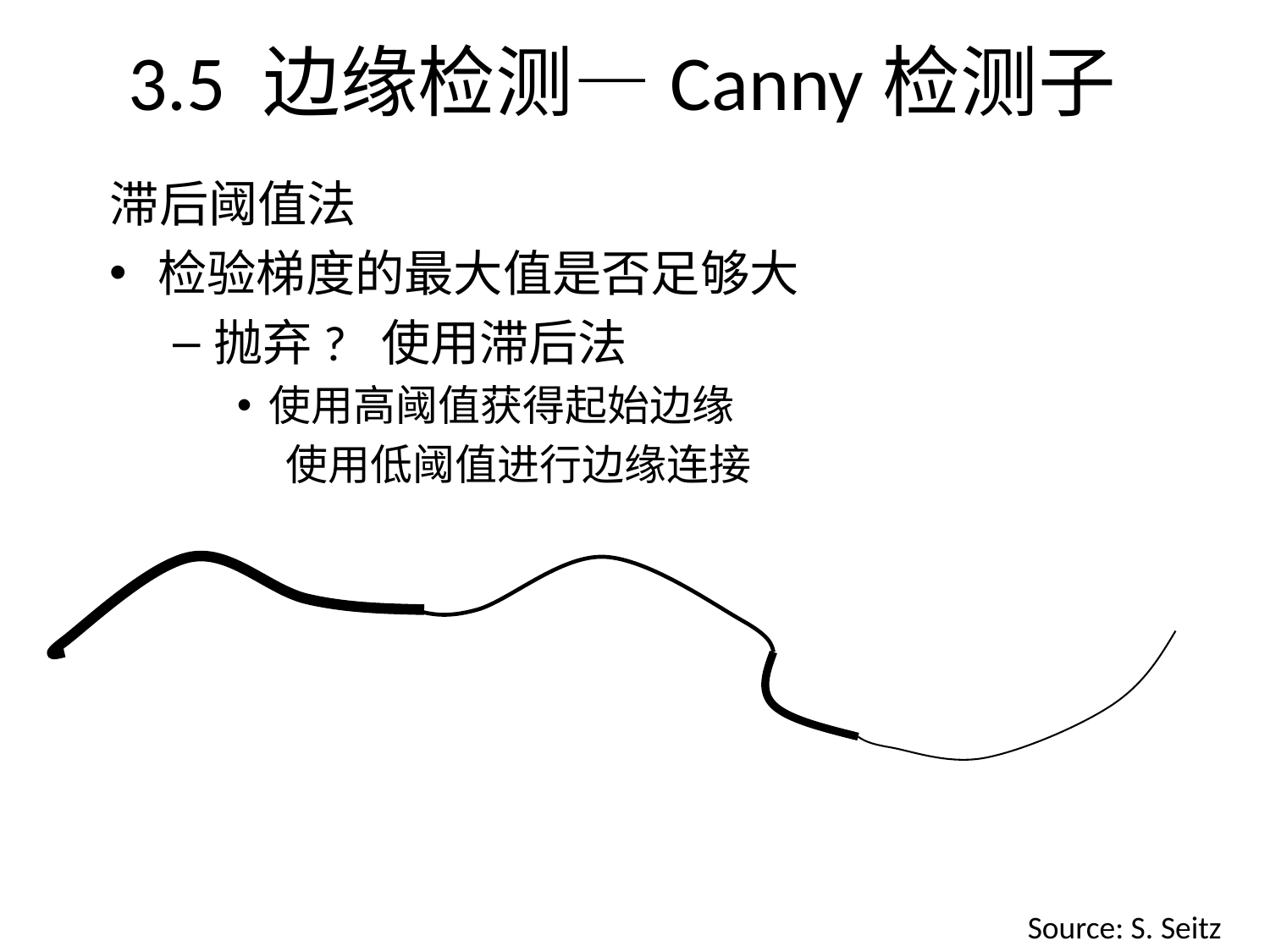

# 3.5 边缘检测—Canny检测子
滞后阈值法
检验梯度的最大值是否足够大
抛弃?  使用滞后法
使用高阈值获得起始边缘
    使用低阈值进行边缘连接

Source: S. Seitz